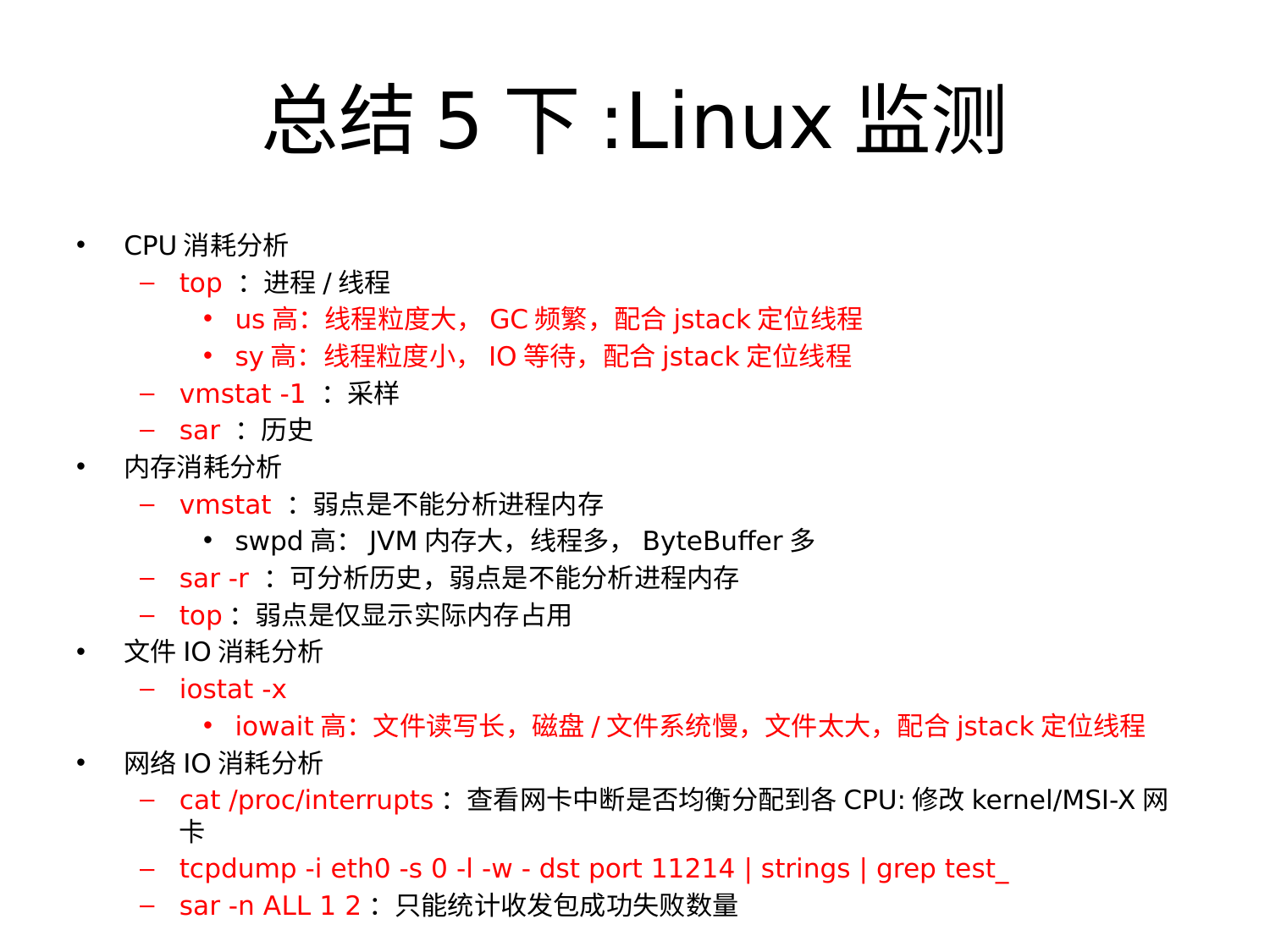

# 总结5下:Linux监测
CPU消耗分析
top ：进程/线程
us高：线程粒度大，GC频繁，配合jstack定位线程
sy高：线程粒度小，IO等待，配合jstack定位线程
vmstat -1 ：采样
sar ：历史
内存消耗分析
vmstat ：弱点是不能分析进程内存
swpd高：JVM内存大，线程多，ByteBuffer多
sar -r ：可分析历史，弱点是不能分析进程内存
top：弱点是仅显示实际内存占用
文件IO消耗分析
iostat -x
iowait高：文件读写长，磁盘/文件系统慢，文件太大，配合jstack定位线程
网络IO消耗分析
cat /proc/interrupts：查看网卡中断是否均衡分配到各CPU:修改kernel/MSI-X网卡
tcpdump -i eth0 -s 0 -l -w - dst port 11214 | strings | grep test_
sar -n ALL 1 2：只能统计收发包成功失败数量